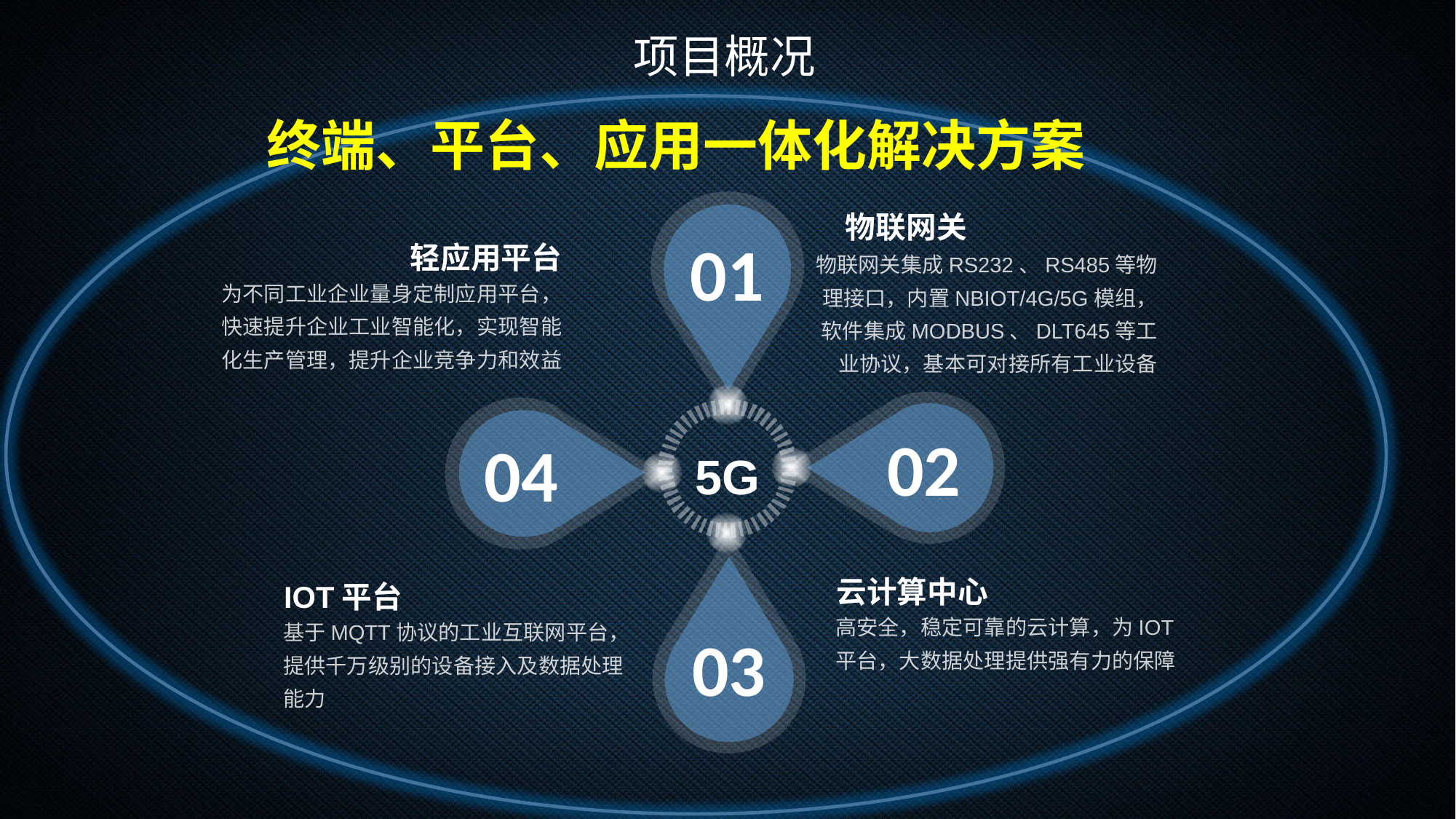

项目概况

终端、平台、应用一体化解决方案
物联网关
物联网关集成RS232、RS485等物理接口，内置NBIOT/4G/5G模组，软件集成MODBUS、DLT645等工业协议，基本可对接所有工业设备

01
轻应用平台
为不同工业企业量身定制应用平台，快速提升企业工业智能化，实现智能化生产管理，提升企业竞争力和效益

02

04

5G

03
云计算中心
高安全，稳定可靠的云计算，为IOT平台，大数据处理提供强有力的保障
IOT平台
基于MQTT协议的工业互联网平台，提供千万级别的设备接入及数据处理能力